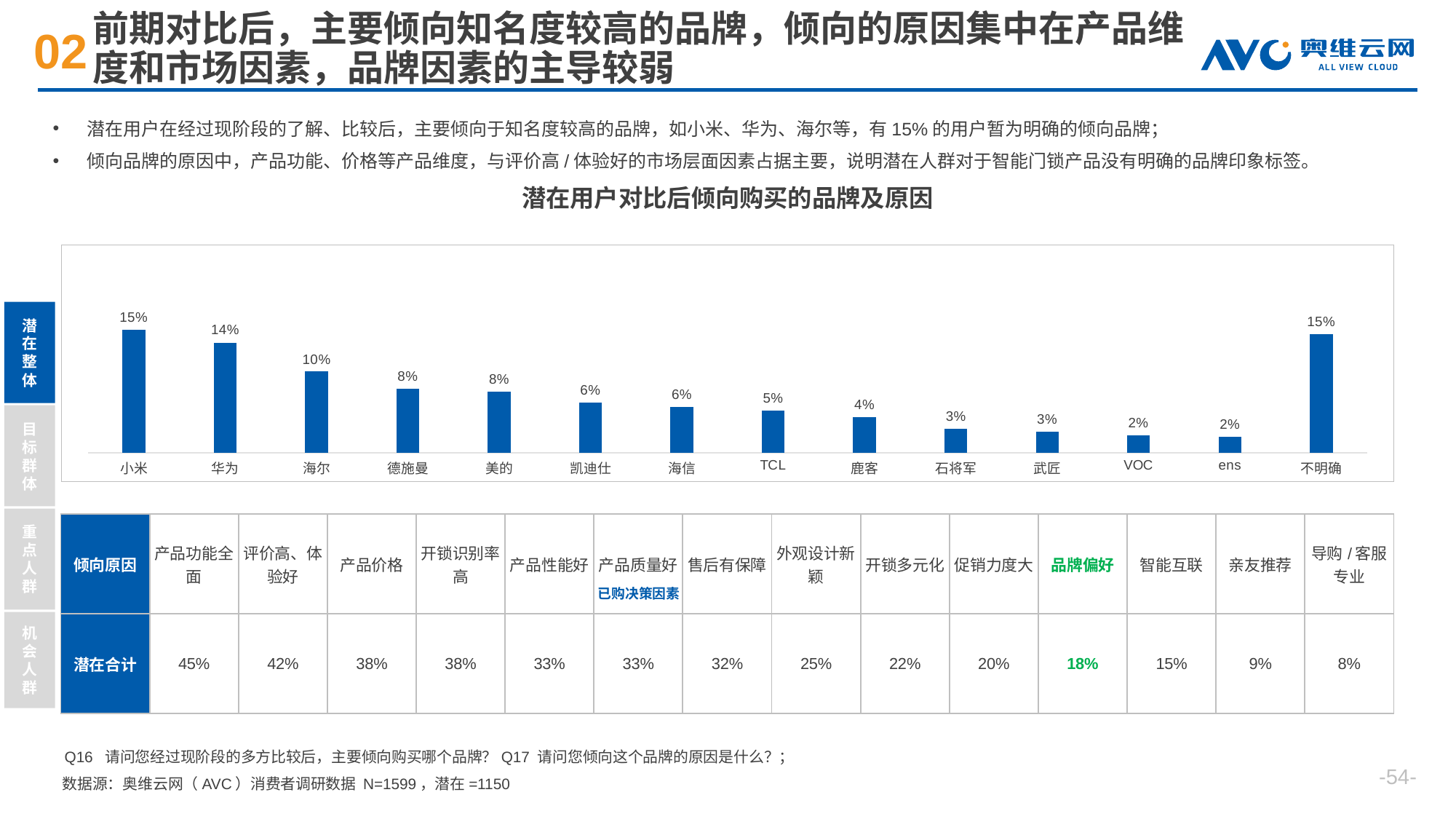

# 前期对比后，主要倾向知名度较高的品牌，倾向的原因集中在产品维度和市场因素，品牌因素的主导较弱
潜在用户在经过现阶段的了解、比较后，主要倾向于知名度较高的品牌，如小米、华为、海尔等，有15%的用户暂为明确的倾向品牌；
倾向品牌的原因中，产品功能、价格等产品维度，与评价高/体验好的市场层面因素占据主要，说明潜在人群对于智能门锁产品没有明确的品牌印象标签。
潜在用户对比后倾向购买的品牌及原因

### Chart

| Category | 潜在合计 |
|---|---|
| 小米 | 0.151304347826087 |
| 华为 | 0.135652173913043 |
| 海尔 | 0.1 |
| 德施曼 | 0.0791304347826087 |
| 美的 | 0.0756521739130435 |
| 凯迪仕 | 0.0617391304347826 |
| 海信 | 0.0565217391304348 |
| TCL | 0.0521739130434783 |
| 鹿客 | 0.0443478260869565 |
| 石将军 | 0.0295652173913043 |
| 武匠 | 0.0260869565217391 |
| VOC | 0.0217391304347826 |
| ens | 0.02 |
| 不明确 | 0.146086956521739 |
潜在整体
目标群体
重点人群
机会人群
| 倾向原因 | 产品功能全面 | 评价高、体验好 | 产品价格 | 开锁识别率高 | 产品性能好 | 产品质量好 | 售后有保障 | 外观设计新颖 | 开锁多元化 | 促销力度大 | 品牌偏好 | 智能互联 | 亲友推荐 | 导购/客服专业 |
| --- | --- | --- | --- | --- | --- | --- | --- | --- | --- | --- | --- | --- | --- | --- |
| 潜在合计 | 45% | 42% | 38% | 38% | 33% | 33% | 32% | 25% | 22% | 20% | 18% | 15% | 9% | 8% |
已购决策因素
Q16  请问您经过现阶段的多方比较后，主要倾向购买哪个品牌？Q17 请问您倾向这个品牌的原因是什么？；
-54-
数据源：奥维云网（AVC）消费者调研数据 N=1599，潜在=1150